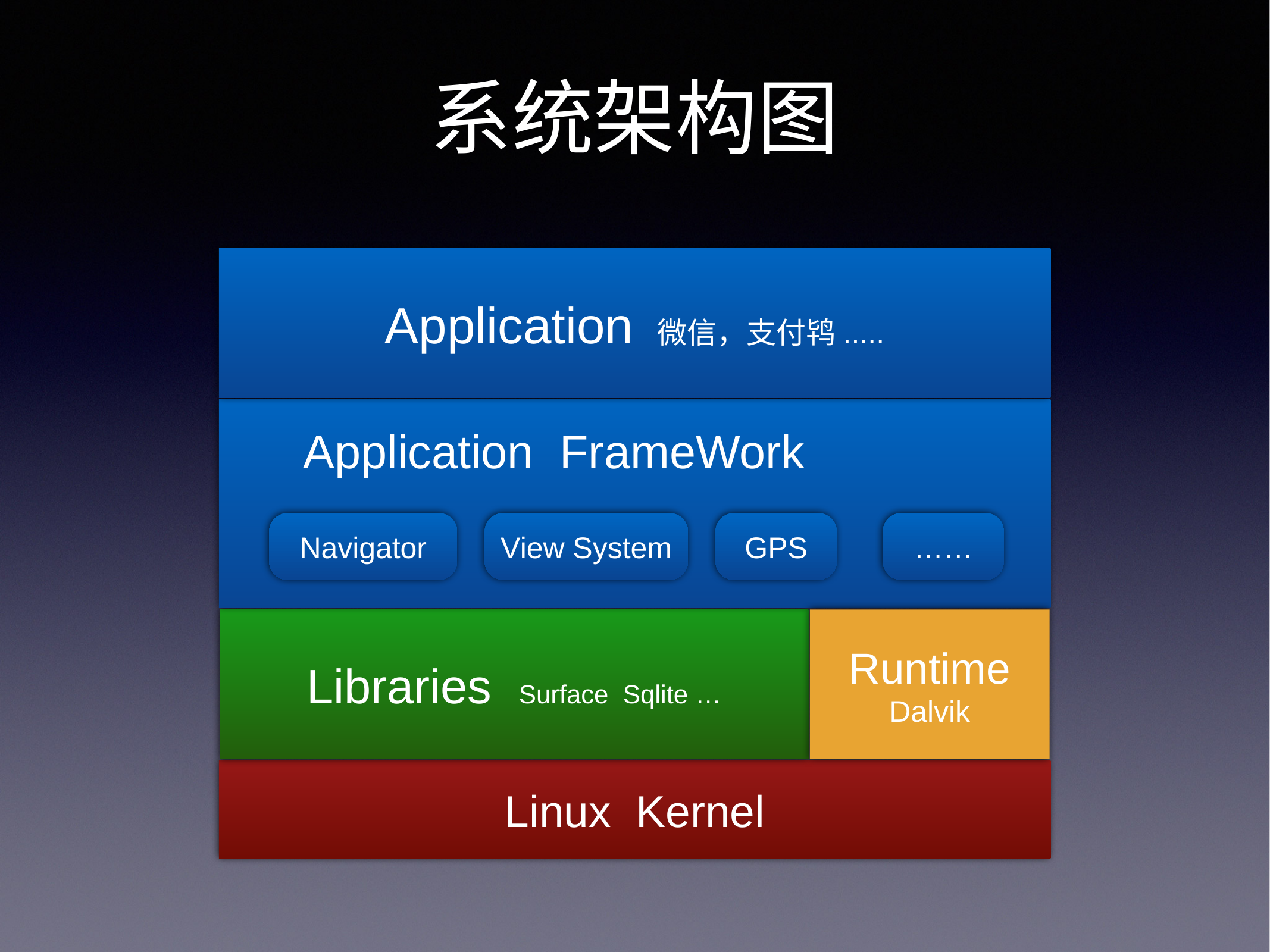

系统架构图
Application  微信，支付鸨.....

Application  FrameWork
Navigator
View System
GPS
……
Libraries  Surface  Sqlite …
Runtime
Dalvik
Linux  Kernel